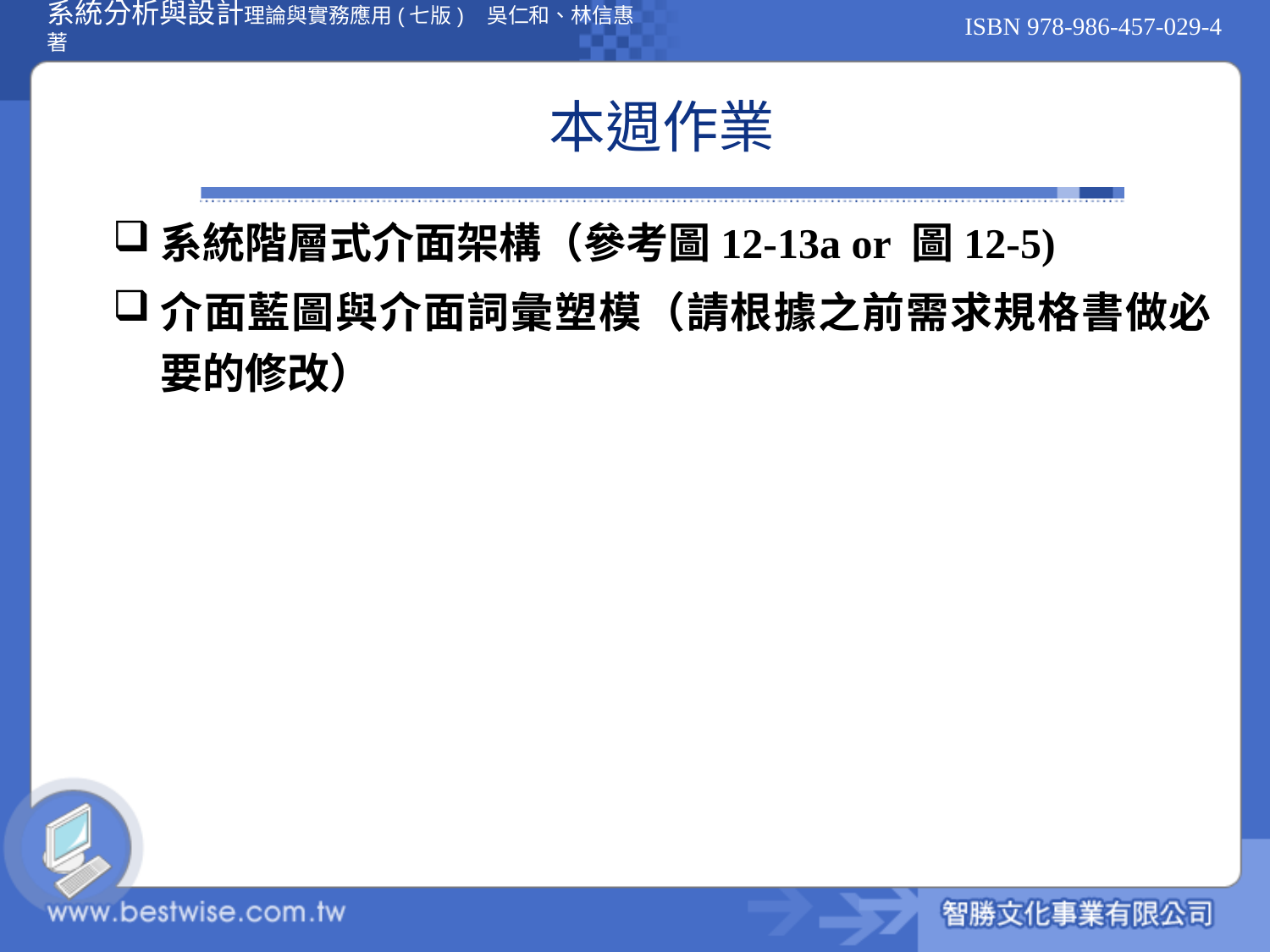

# 本週作業
系統階層式介面架構（參考圖12-13a or 圖12-5)
介面藍圖與介面詞彙塑模（請根據之前需求規格書做必要的修改）